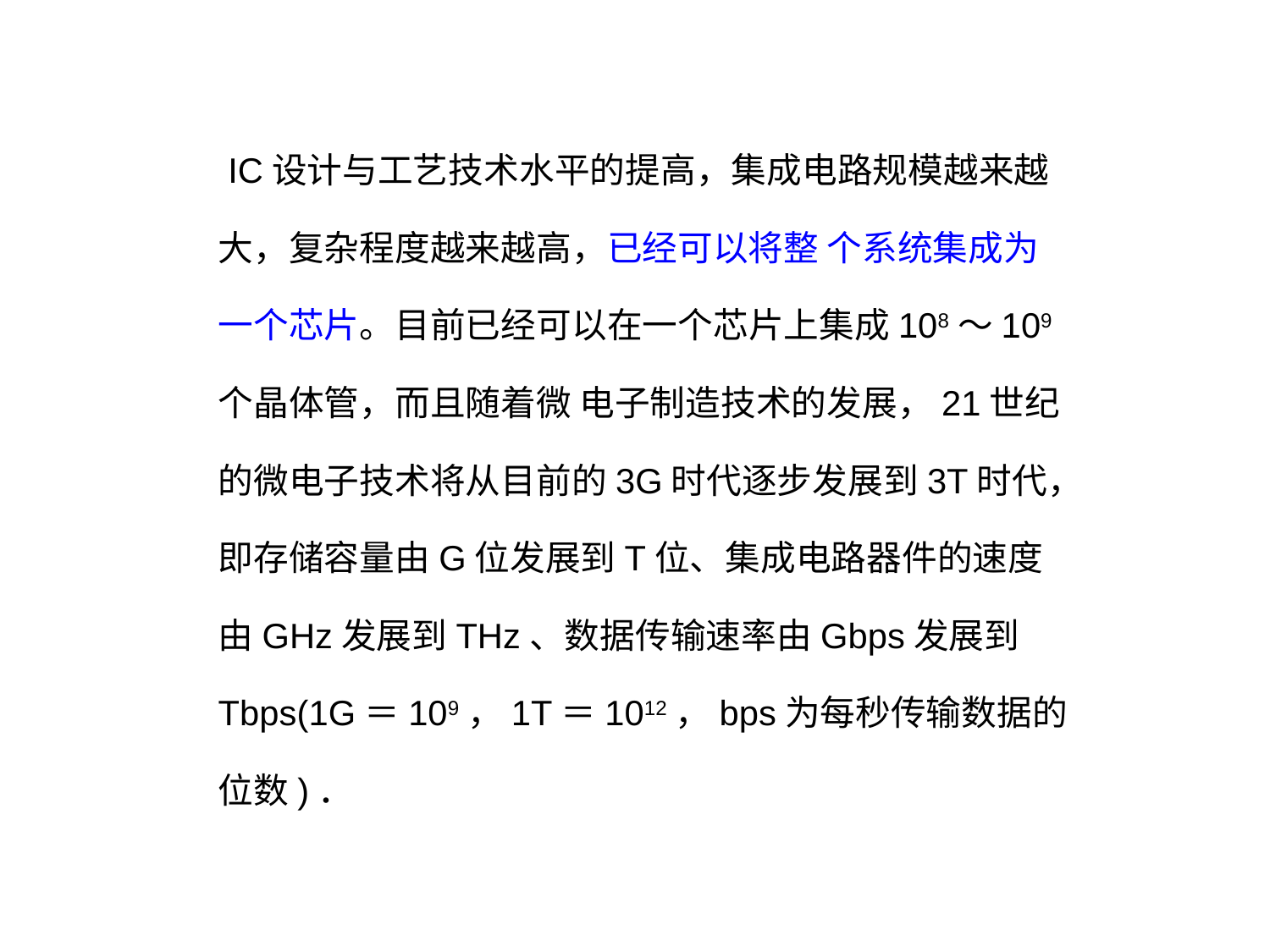

IC设计与工艺技术水平的提高，集成电路规模越来越大，复杂程度越来越高，已经可以将整 个系统集成为一个芯片。目前已经可以在一个芯片上集成108～109个晶体管，而且随着微 电子制造技术的发展，21世纪的微电子技术将从目前的3G时代逐步发展到3T时代，即存储容量由G位发展到T位、集成电路器件的速度由GHz发展到THz、数据传输速率由Gbps发展到Tbps(1G＝109，1T＝1012，bps为每秒传输数据的位数)．

25